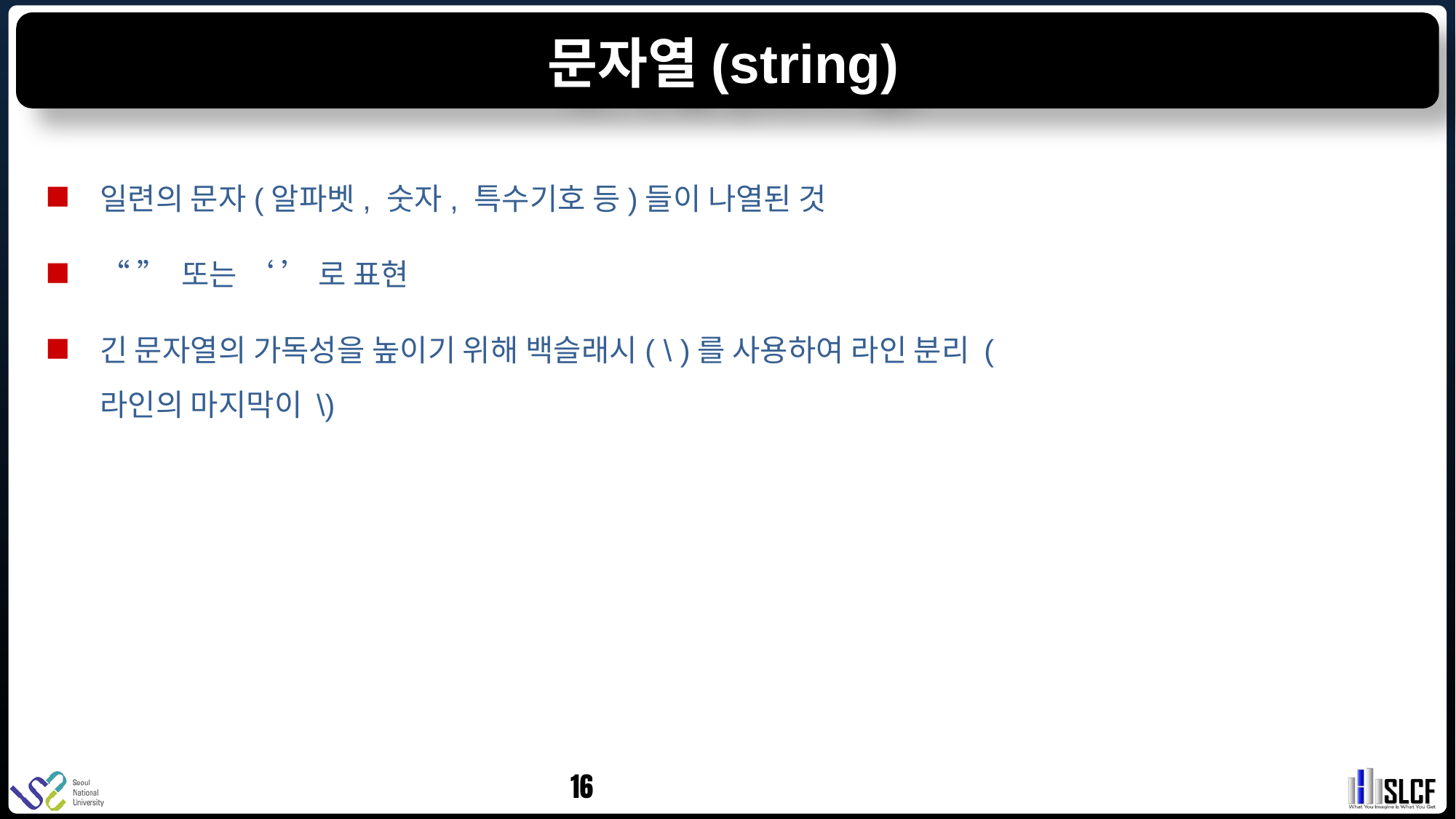

# 문자열(string)
일련의 문자(알파벳, 숫자, 특수기호 등)들이 나열된 것
“ ” 또는 ‘ ’ 로 표현
긴 문자열의 가독성을 높이기 위해 백슬래시( \ )를 사용하여 라인 분리 (라인의 마지막이 \)
16